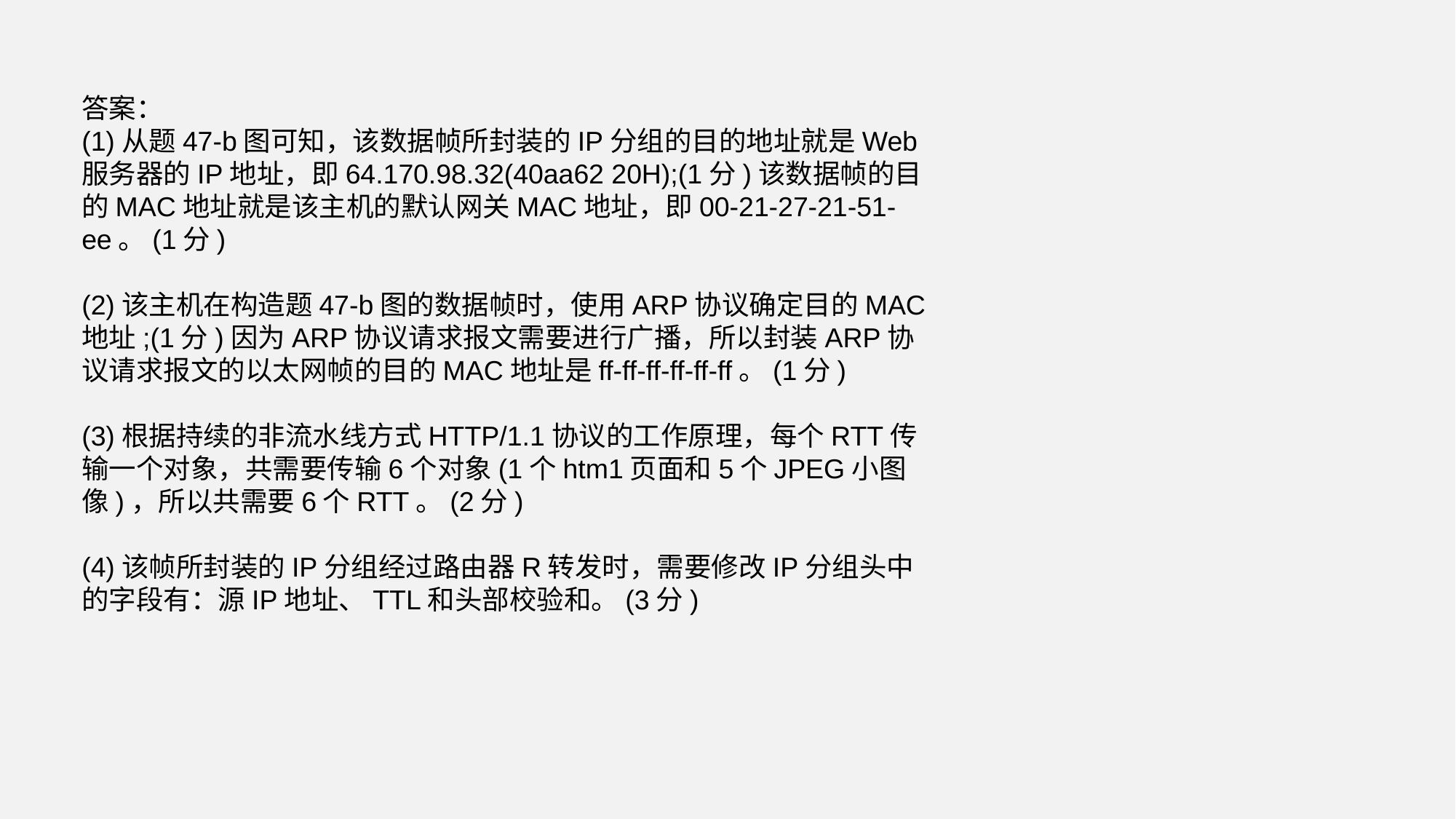

答案：
(1)从题47-b图可知，该数据帧所封装的IP分组的目的地址就是Web服务器的IP地址，即64.170.98.32(40aa62 20H);(1分)该数据帧的目的MAC地址就是该主机的默认网关MAC地址，即00-21-27-21-51-ee。(1分)

(2)该主机在构造题47-b图的数据帧时，使用ARP协议确定目的MAC地址;(1分)因为ARP协议请求报文需要进行广播，所以封装ARP协议请求报文的以太网帧的目的MAC地址是ff-ff-ff-ff-ff-ff。(1分)

(3)根据持续的非流水线方式HTTP/1.1协议的工作原理，每个RTT传输一个对象，共需要传输6个对象(1个htm1页面和5个JPEG小图像)，所以共需要6个RTT。(2分)

(4)该帧所封装的IP分组经过路由器R转发时，需要修改IP分组头中的字段有：源IP地址、TTL和头部校验和。(3分)